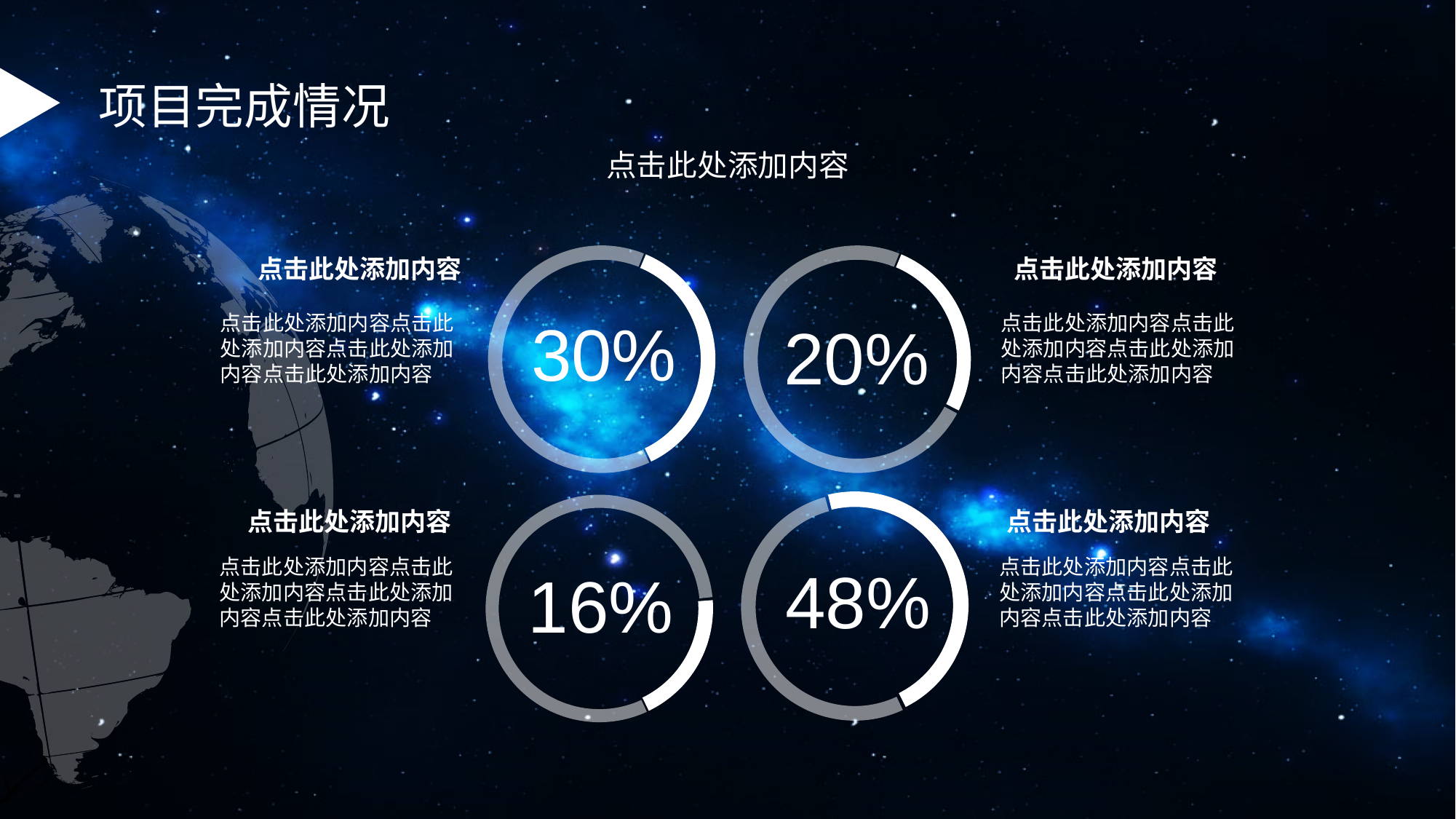

项目完成情况

点击此处添加内容

点击此处添加内容
点击此处添加内容
30%
点击此处添加内容点击此处添加内容点击此处添加内容点击此处添加内容
点击此处添加内容点击此处添加内容点击此处添加内容点击此处添加内容
20%

点击此处添加内容
点击此处添加内容
点击此处添加内容点击此处添加内容点击此处添加内容点击此处添加内容
点击此处添加内容点击此处添加内容点击此处添加内容点击此处添加内容
48%
16%
.